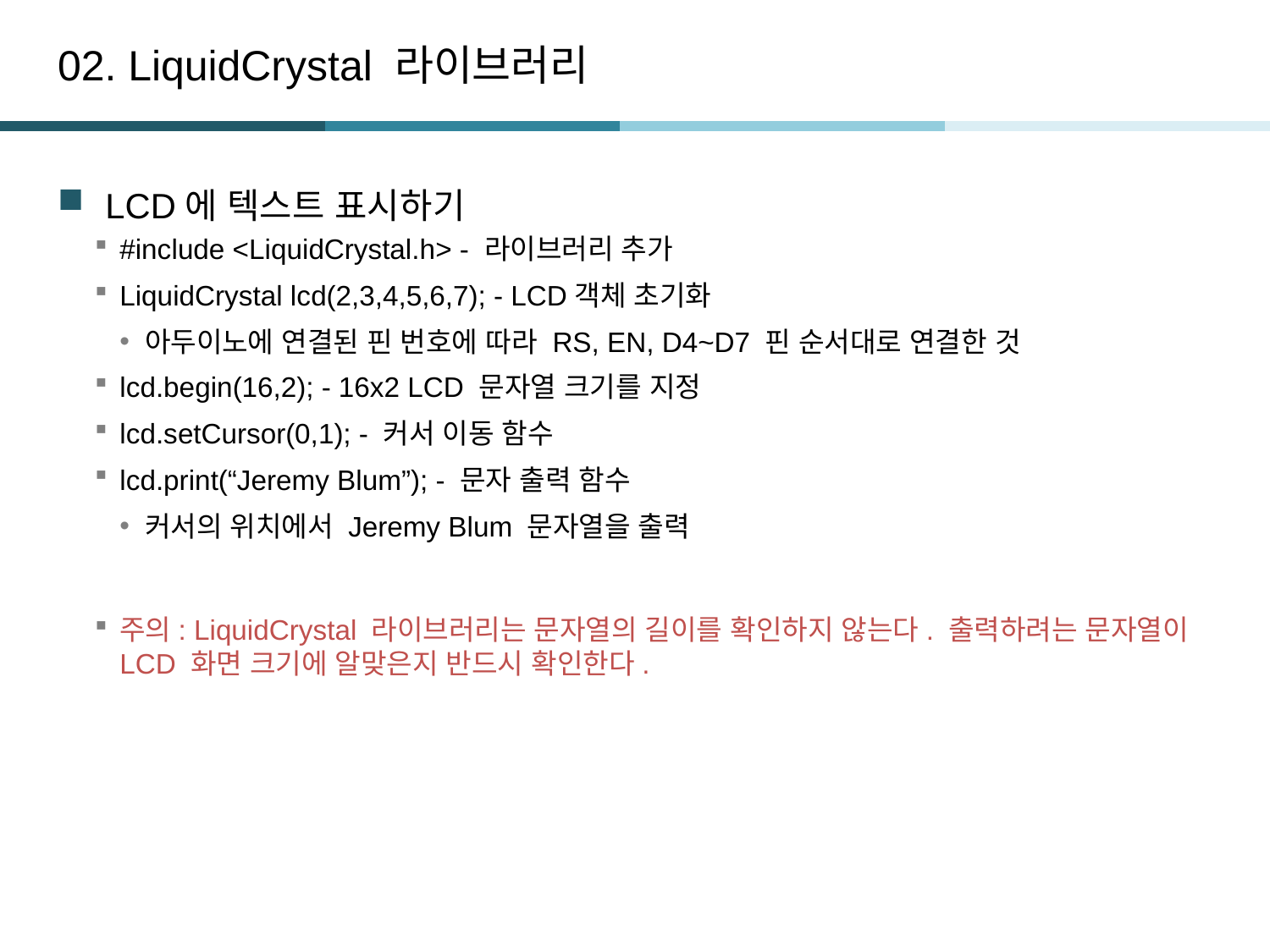

# 02. LiquidCrystal 라이브러리
LCD에 텍스트 표시하기
#include <LiquidCrystal.h> - 라이브러리 추가
LiquidCrystal lcd(2,3,4,5,6,7); - LCD객체 초기화
아두이노에 연결된 핀 번호에 따라 RS, EN, D4~D7 핀 순서대로 연결한 것
lcd.begin(16,2); - 16x2 LCD 문자열 크기를 지정
lcd.setCursor(0,1); - 커서 이동 함수
lcd.print(“Jeremy Blum”); - 문자 출력 함수
커서의 위치에서 Jeremy Blum 문자열을 출력

주의: LiquidCrystal 라이브러리는 문자열의 길이를 확인하지 않는다. 출력하려는 문자열이 LCD 화면 크기에 알맞은지 반드시 확인한다.